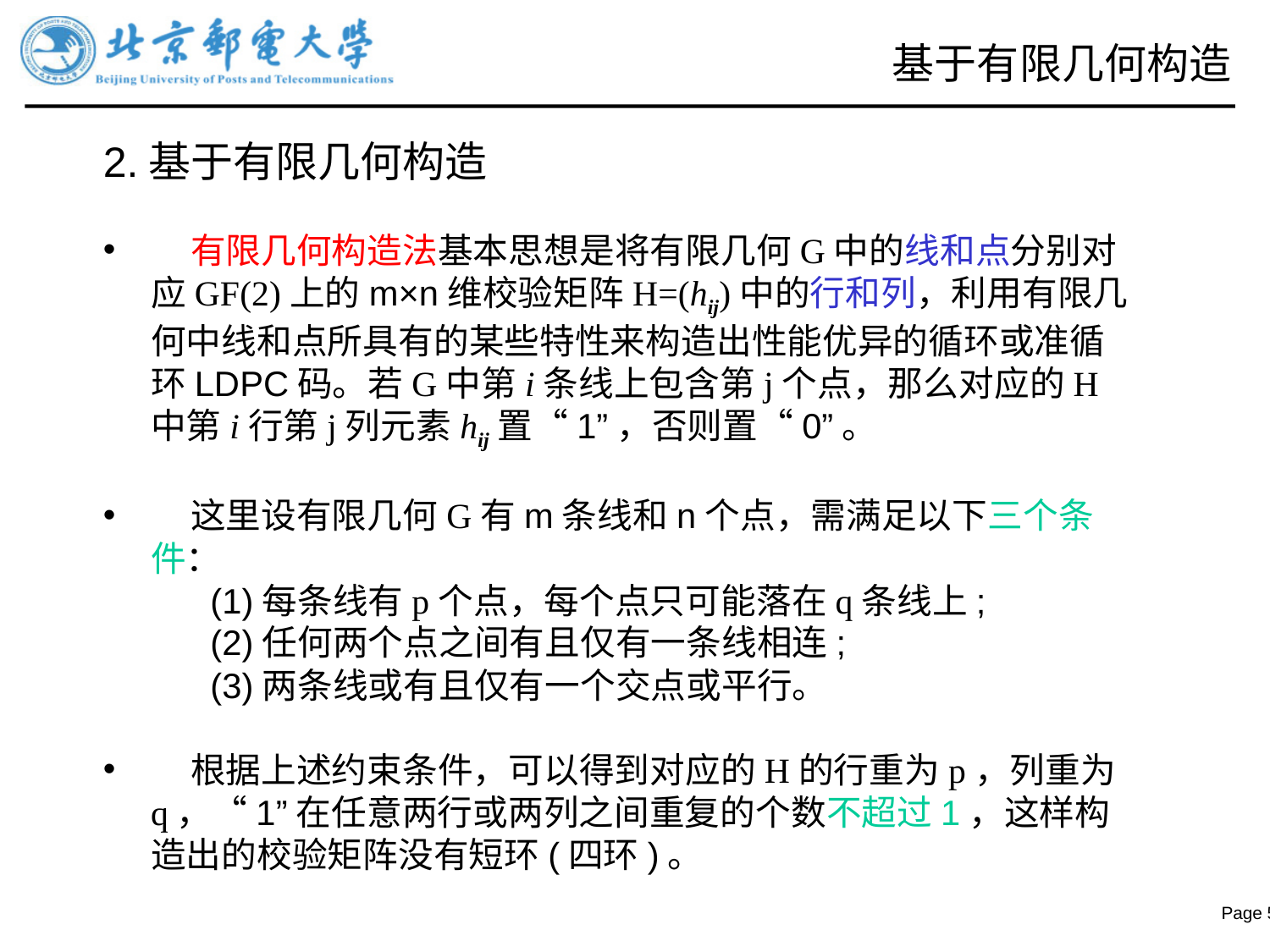

# 基于有限几何构造
2.基于有限几何构造

    有限几何构造法基本思想是将有限几何G中的线和点分别对应GF(2)上的m×n维校验矩阵H=(hij)中的行和列，利用有限几何中线和点所具有的某些特性来构造出性能优异的循环或准循环LDPC码。若G中第i条线上包含第j个点，那么对应的H中第i行第j列元素hij置“1”，否则置“0”。

    这里设有限几何G有m条线和n个点，需满足以下三个条件：
           (1)每条线有p个点，每个点只可能落在q条线上;
           (2)任何两个点之间有且仅有一条线相连;
           (3)两条线或有且仅有一个交点或平行。

    根据上述约束条件，可以得到对应的H的行重为p，列重为q，“1”在任意两行或两列之间重复的个数不超过1，这样构造出的校验矩阵没有短环(四环)。